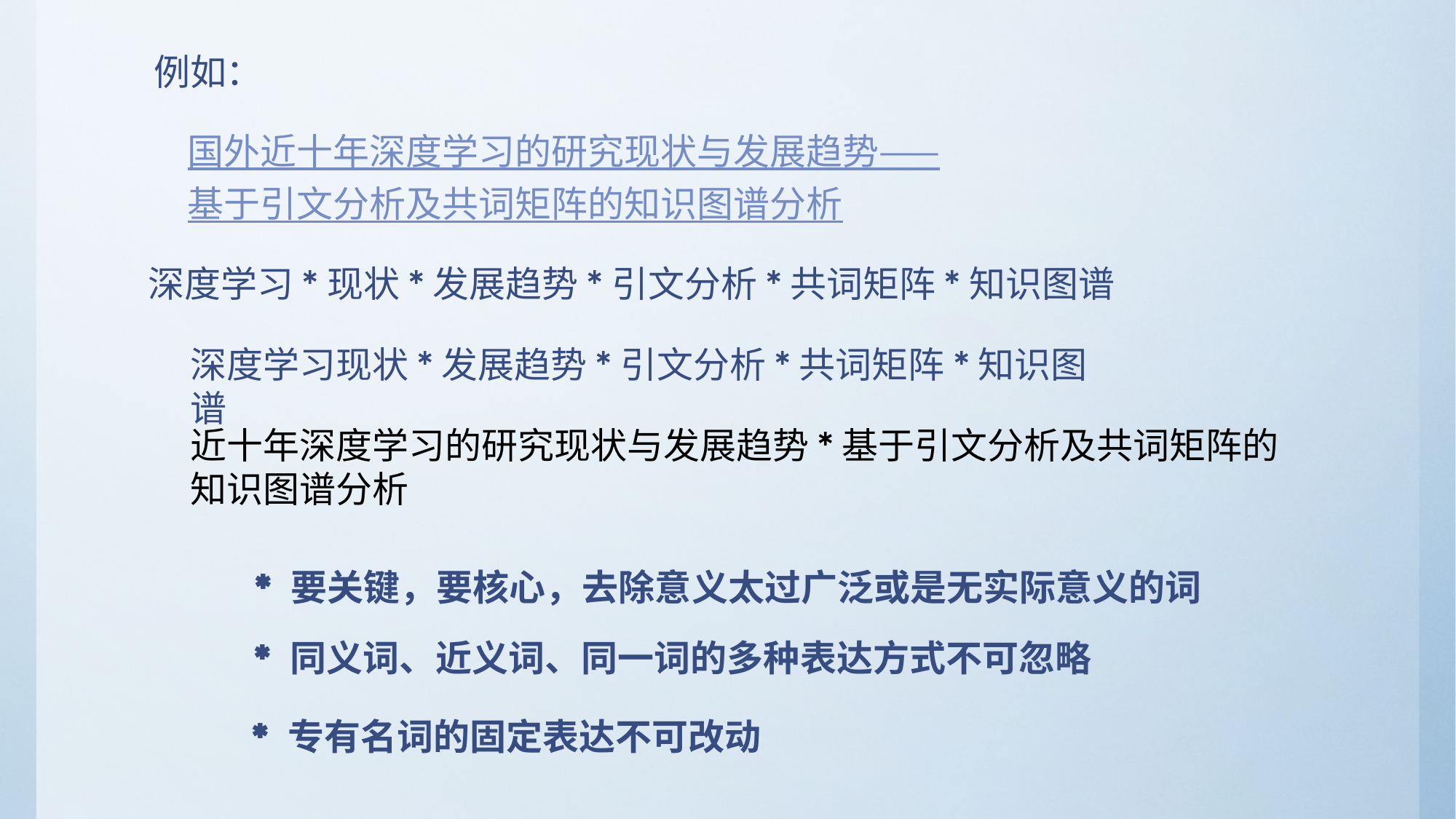

例如：
国外近十年深度学习的研究现状与发展趋势——基于引文分析及共词矩阵的知识图谱分析
深度学习*现状*发展趋势*引文分析*共词矩阵*知识图谱
深度学习现状*发展趋势*引文分析*共词矩阵*知识图谱
近十年深度学习的研究现状与发展趋势*基于引文分析及共词矩阵的知识图谱分析
* 要关键，要核心，去除意义太过广泛或是无实际意义的词
* 同义词、近义词、同一词的多种表达方式不可忽略
* 专有名词的固定表达不可改动